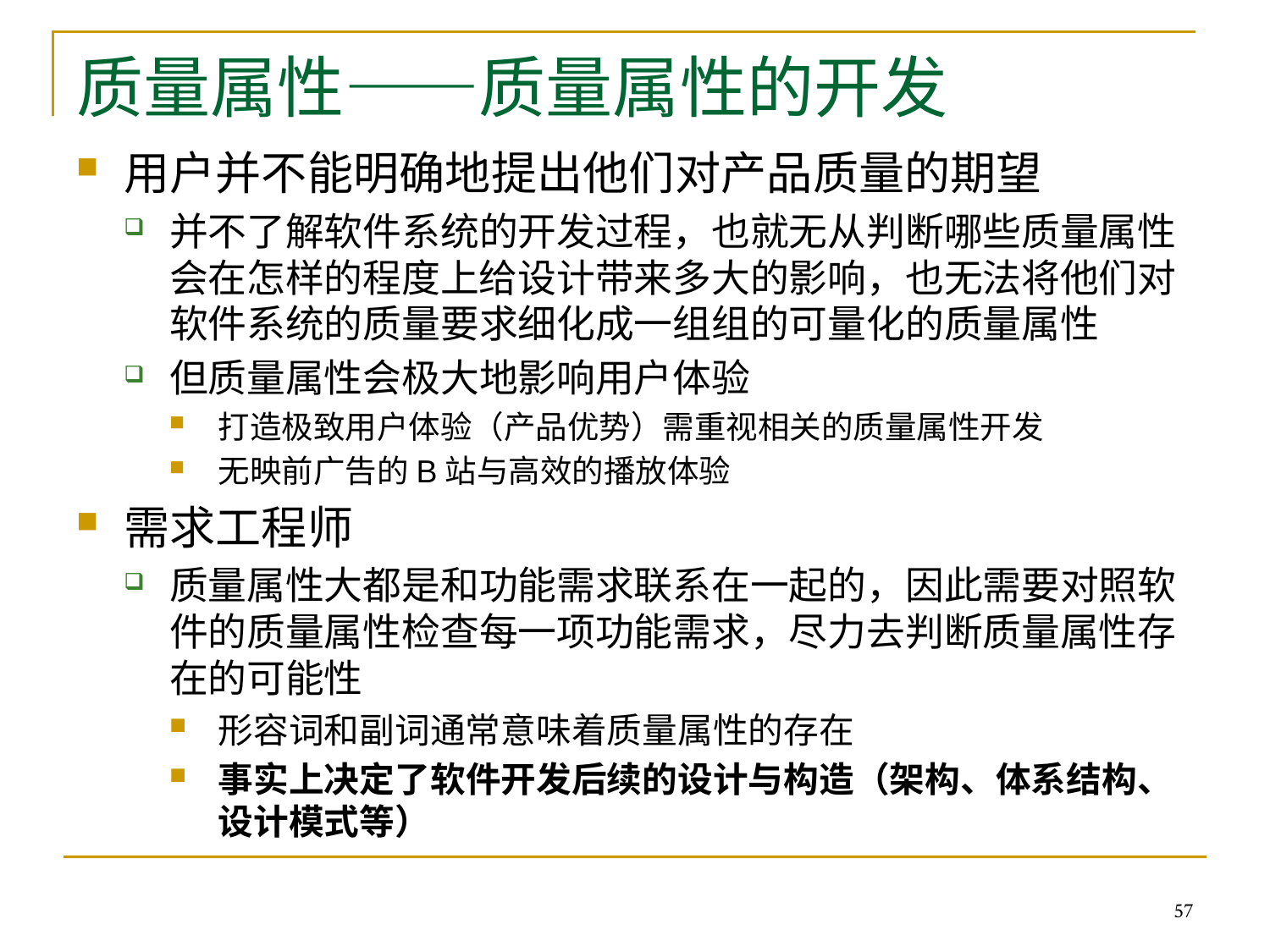

# 质量属性——质量属性的开发
用户并不能明确地提出他们对产品质量的期望
并不了解软件系统的开发过程，也就无从判断哪些质量属性会在怎样的程度上给设计带来多大的影响，也无法将他们对软件系统的质量要求细化成一组组的可量化的质量属性
但质量属性会极大地影响用户体验
打造极致用户体验（产品优势）需重视相关的质量属性开发
无映前广告的B站与高效的播放体验
需求工程师
质量属性大都是和功能需求联系在一起的，因此需要对照软件的质量属性检查每一项功能需求，尽力去判断质量属性存在的可能性
形容词和副词通常意味着质量属性的存在
事实上决定了软件开发后续的设计与构造（架构、体系结构、设计模式等）
57